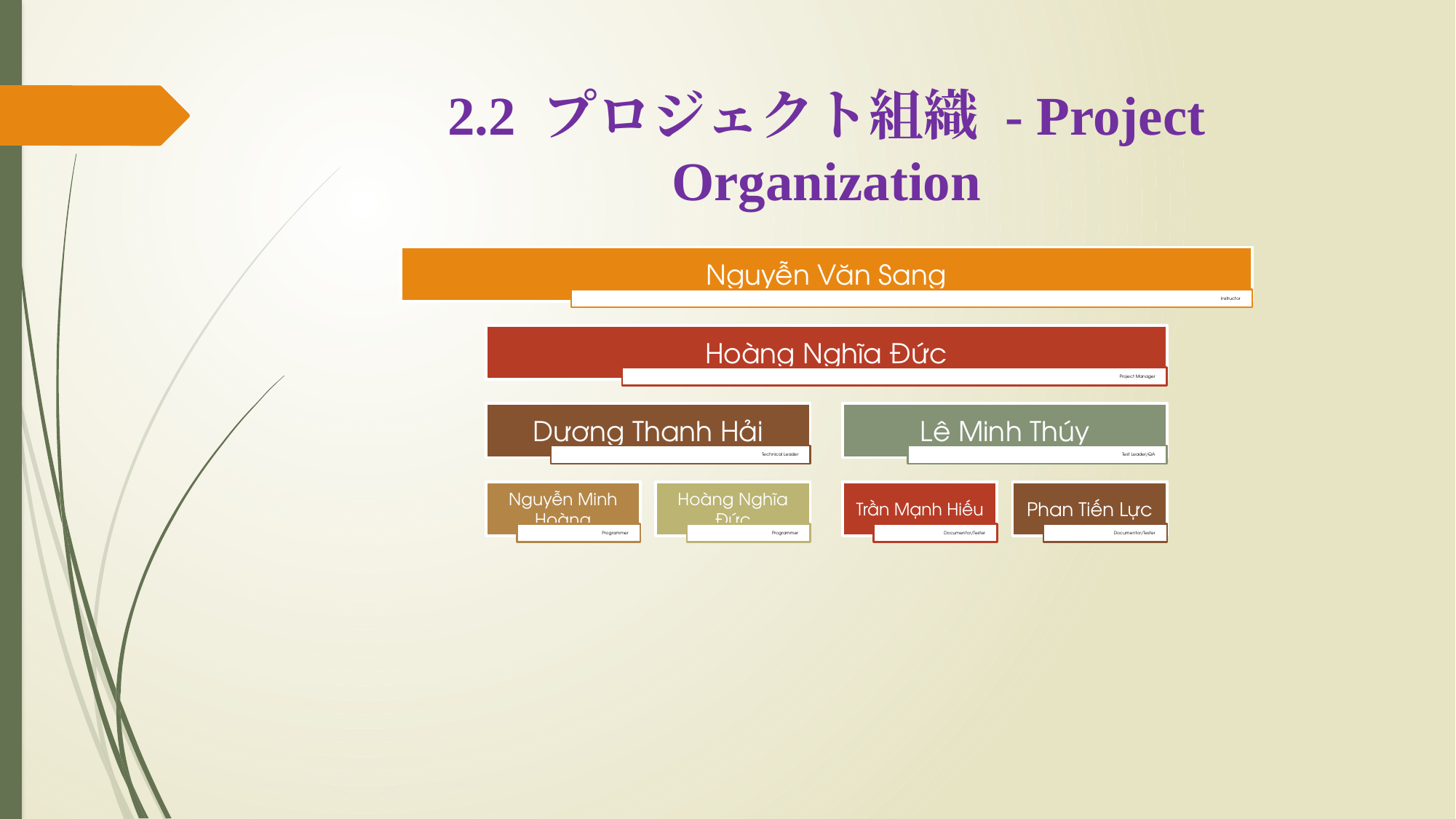

# 2.2 プロジェクト組織 - Project Organization
Nguyễn Văn Sang
Instructor
Hoàng Nghĩa Đức
Project Manager
Dương Thanh Hải
Technical Leader
Lê Minh Thúy
Test Leader/QA
Nguyễn Minh Hoàng
Programmer
Trần Mạnh Hiếu
Documentor/Tester
Hoàng Nghĩa Đức
Programmer
Phan Tiến Lực
Documentor/Tester